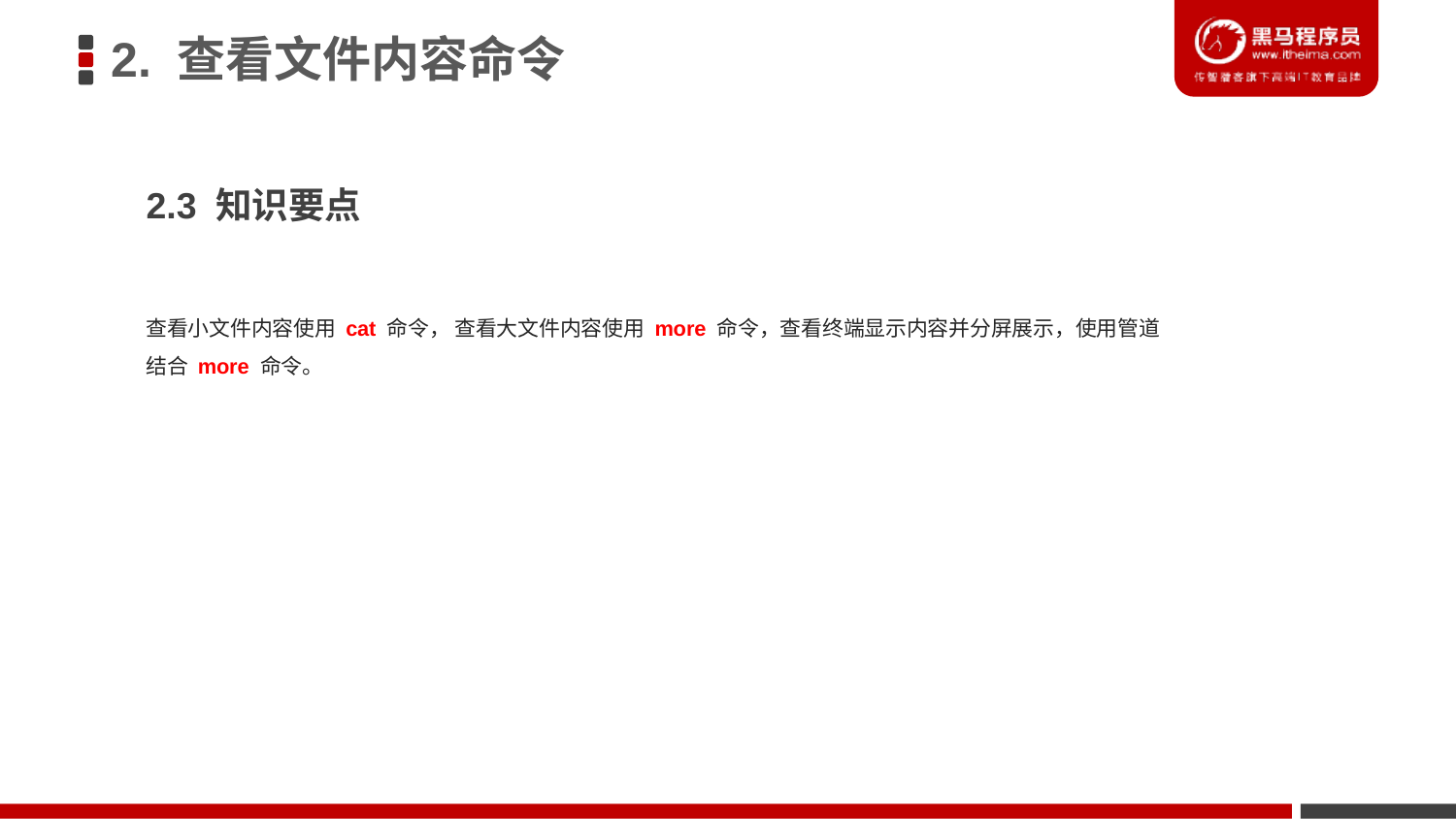

2. 查看文件内容命令
2.3 知识要点
查看小文件内容使用 cat 命令， 查看大文件内容使用 more 命令，查看终端显示内容并分屏展示，使用管道结合 more 命令。